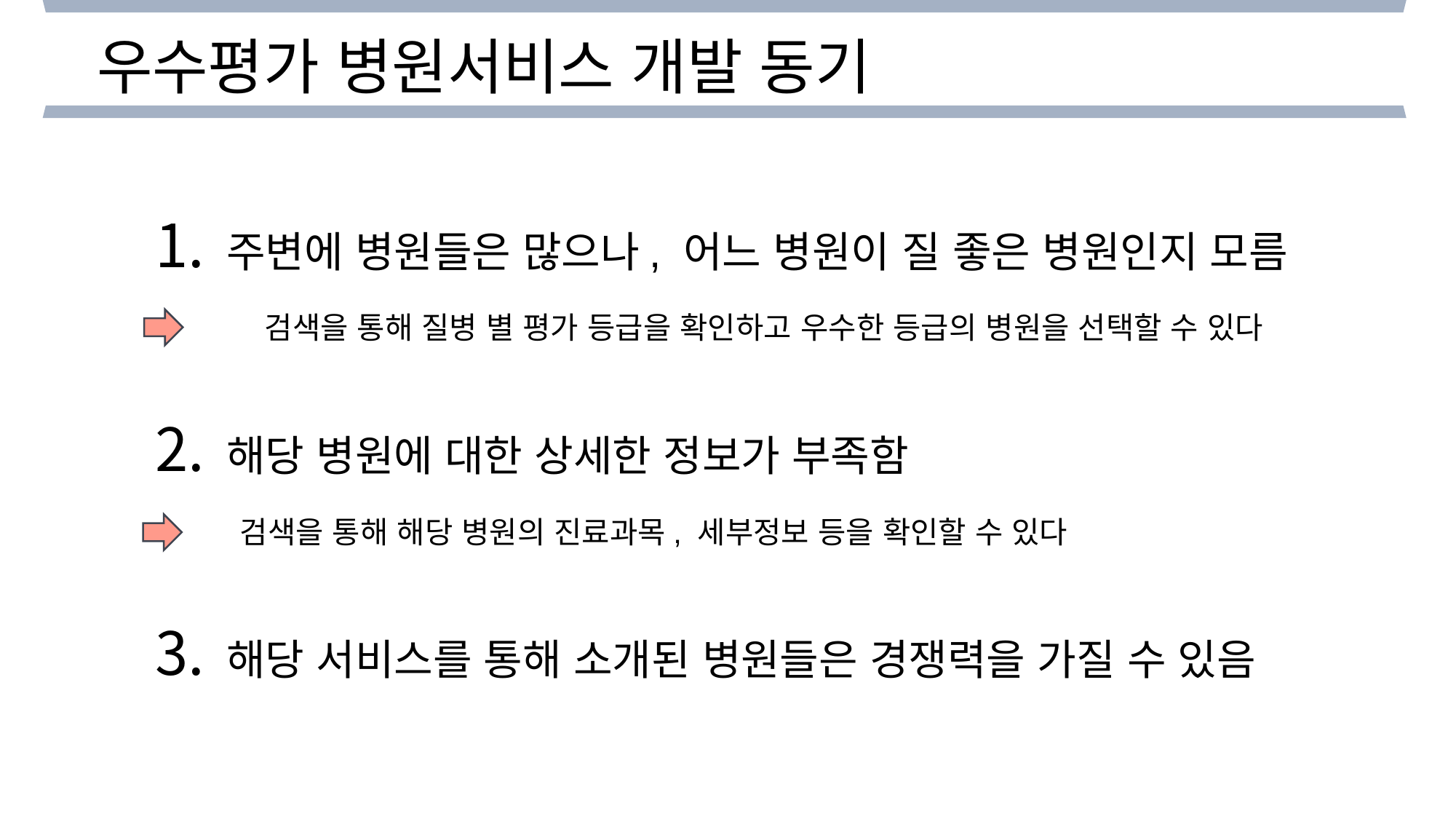

우수평가 병원서비스 개발 동기

 주변에 병원들은 많으나, 어느 병원이 질 좋은 병원인지 모름

 해당 병원에 대한 상세한 정보가 부족함

 해당 서비스를 통해 소개된 병원들은 경쟁력을 가질 수 있음
검색을 통해 질병 별 평가 등급을 확인하고 우수한 등급의 병원을 선택할 수 있다

검색을 통해 해당 병원의 진료과목, 세부정보 등을 확인할 수 있다